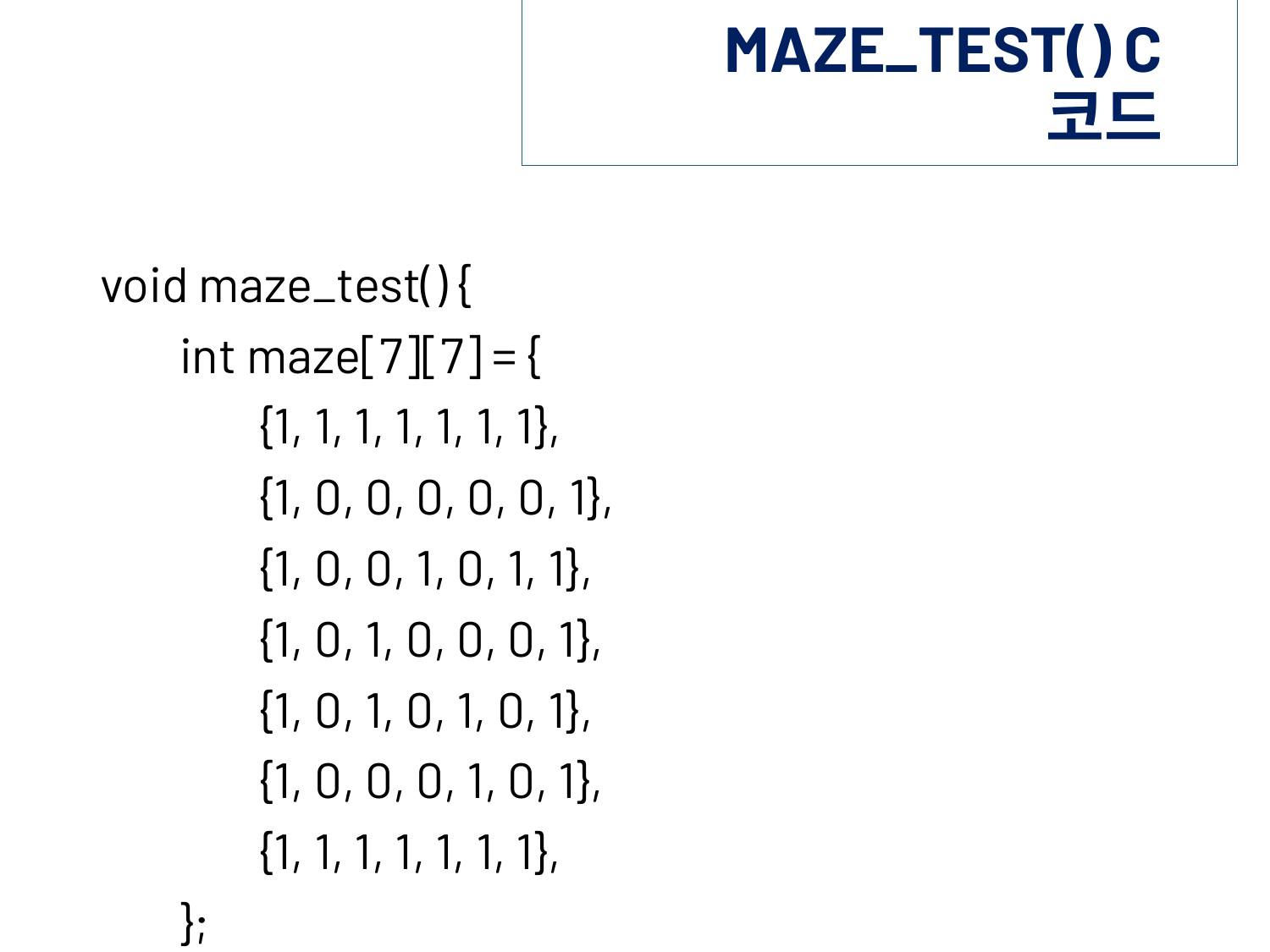

# MAZE_TEST() C 코드
void maze_test() {
        int maze[7][7] = {
                {1, 1, 1, 1, 1, 1, 1},
                {1, 0, 0, 0, 0, 0, 1},
                {1, 0, 0, 1, 0, 1, 1},
                {1, 0, 1, 0, 0, 0, 1},
                {1, 0, 1, 0, 1, 0, 1},
                {1, 0, 0, 0, 1, 0, 1},
                {1, 1, 1, 1, 1, 1, 1},
        };